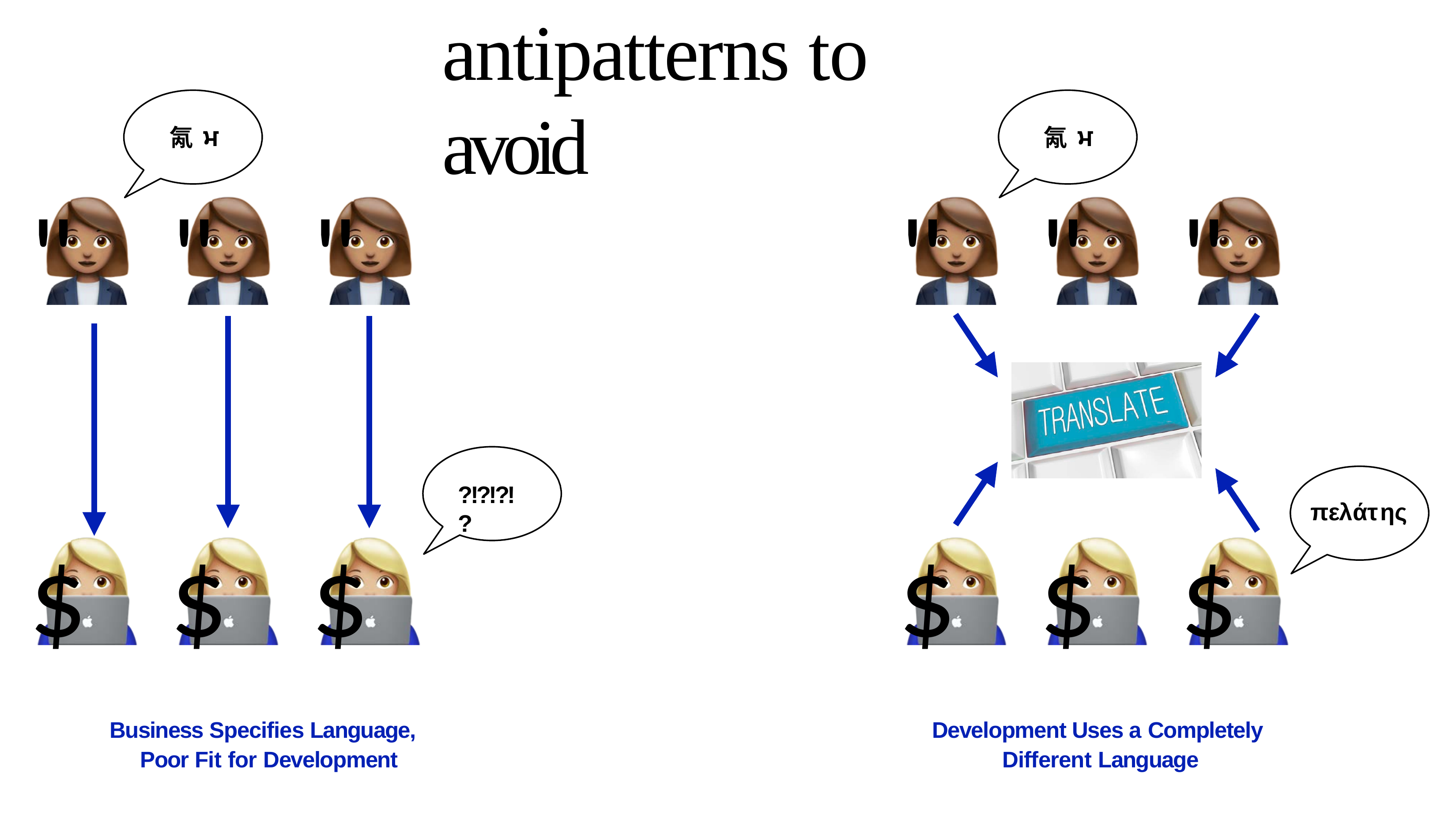

# antipatterns to avoid

氝ਮ
氝ਮ
" " "
" " "

?!?!?!?

πελάτης
$ $ $
Development Uses a Completely  Different Language

$ $ $
Business Specifies Language,  Poor Fit for Development